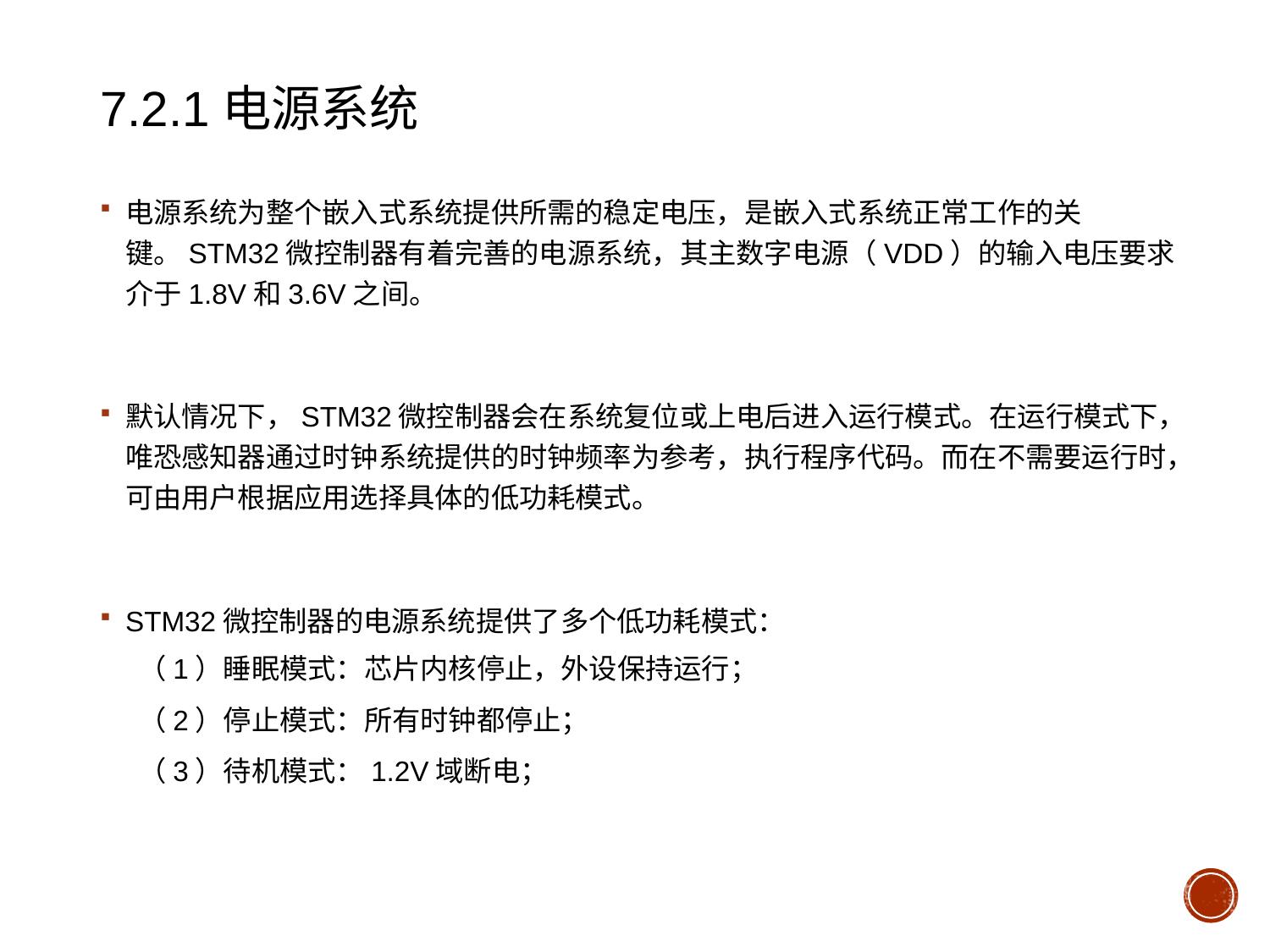

# 7.2.1电源系统
电源系统为整个嵌入式系统提供所需的稳定电压，是嵌入式系统正常工作的关键。STM32微控制器有着完善的电源系统，其主数字电源（VDD）的输入电压要求介于1.8V和3.6V之间。

默认情况下，STM32微控制器会在系统复位或上电后进入运行模式。在运行模式下，唯恐感知器通过时钟系统提供的时钟频率为参考，执行程序代码。而在不需要运行时，可由用户根据应用选择具体的低功耗模式。

STM32微控制器的电源系统提供了多个低功耗模式：
（1）睡眠模式：芯片内核停止，外设保持运行；
（2）停止模式：所有时钟都停止；
（3）待机模式：1.2V域断电；